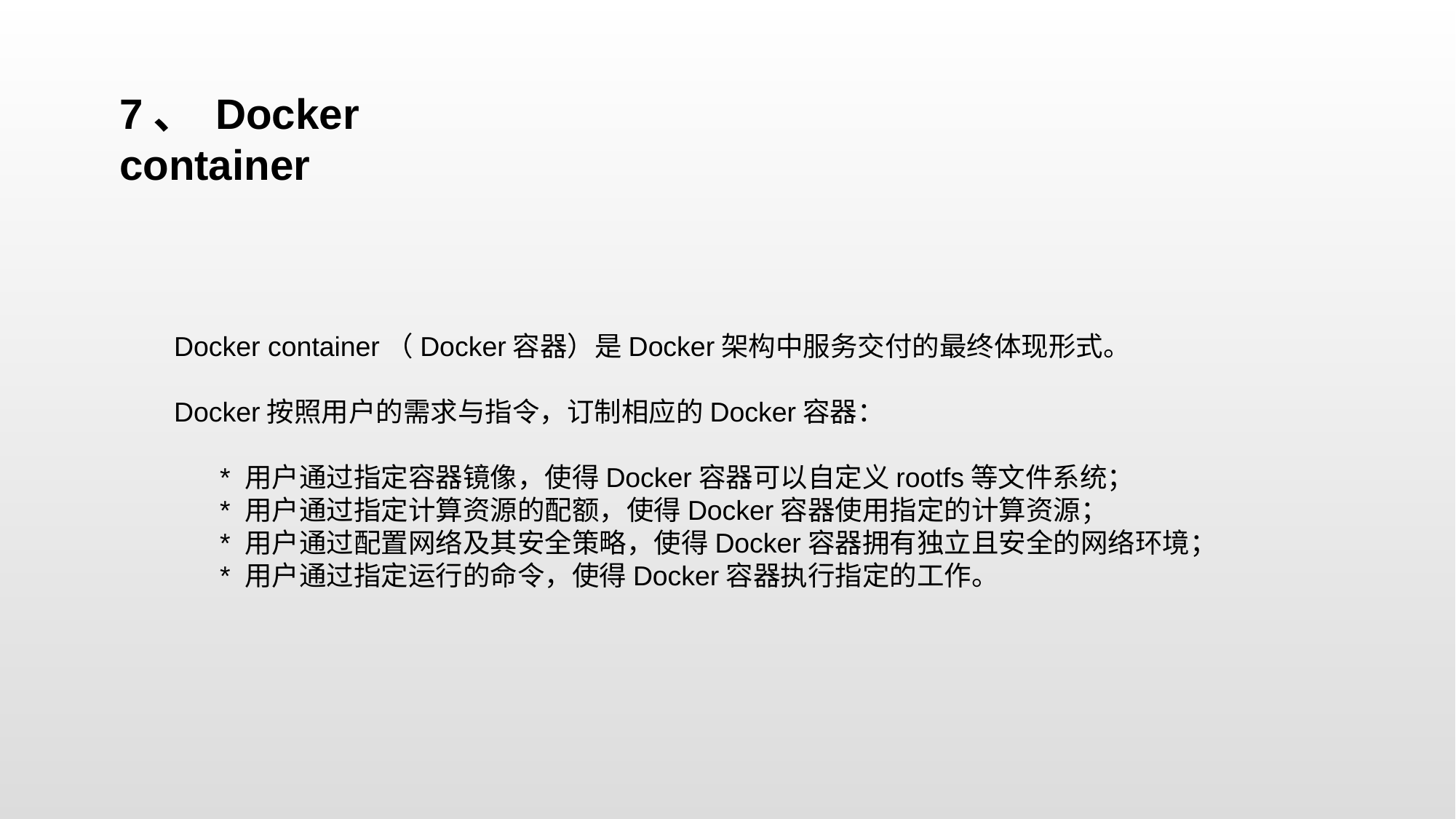

7、 Docker container
Docker container（Docker容器）是Docker架构中服务交付的最终体现形式。

Docker按照用户的需求与指令，订制相应的Docker容器：

      * 用户通过指定容器镜像，使得Docker容器可以自定义rootfs等文件系统；
      * 用户通过指定计算资源的配额，使得Docker容器使用指定的计算资源；
      * 用户通过配置网络及其安全策略，使得Docker容器拥有独立且安全的网络环境；
      * 用户通过指定运行的命令，使得Docker容器执行指定的工作。